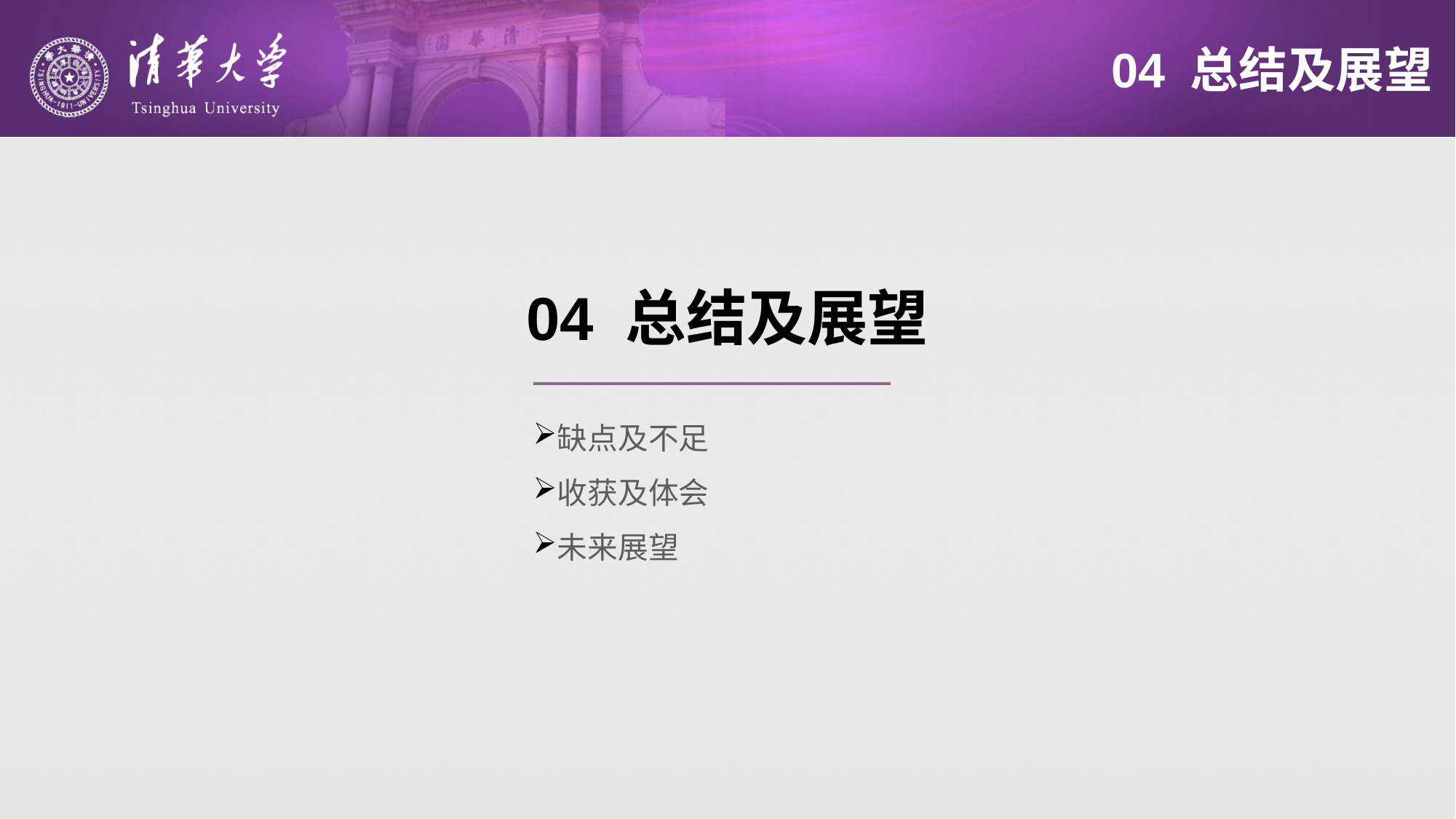

# 04 总结及展望
04 总结及展望

缺点及不足
收获及体会
未来展望
32